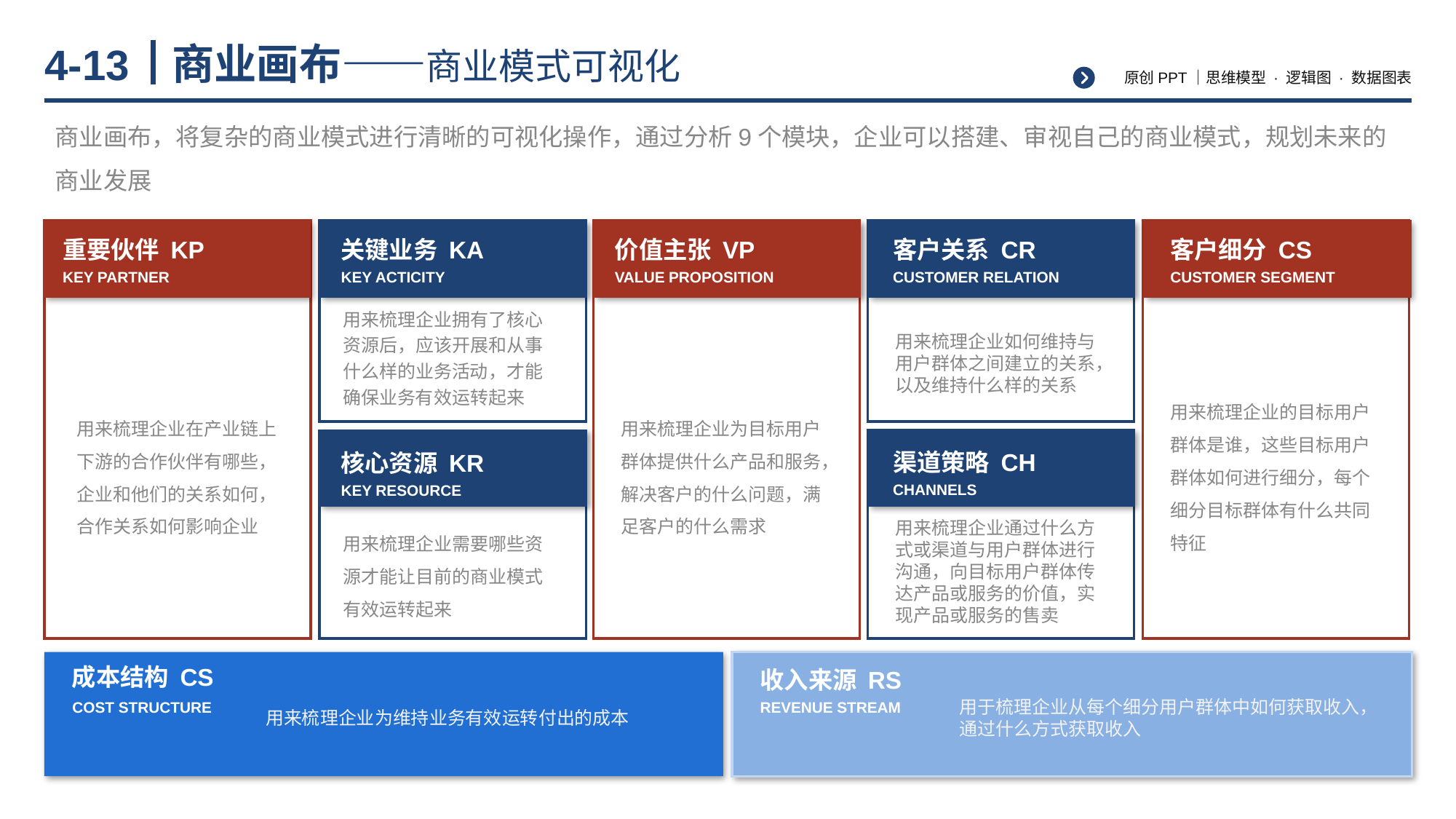

# 商业画布——商业模式可视化
4-13
商业画布，将复杂的商业模式进行清晰的可视化操作，通过分析9个模块，企业可以搭建、审视自己的商业模式，规划未来的商业发展

重要伙伴 KP
关键业务 KA
价值主张 VP
客户关系 CR
客户细分 CS
KEY PARTNER
KEY ACTICITY
VALUE PROPOSITION
CUSTOMER RELATION
CUSTOMER SEGMENT
用来梳理企业拥有了核心资源后，应该开展和从事什么样的业务活动，才能确保业务有效运转起来
用来梳理企业如何维持与用户群体之间建立的关系，以及维持什么样的关系
用来梳理企业在产业链上下游的合作伙伴有哪些，企业和他们的关系如何，合作关系如何影响企业
用来梳理企业为目标用户群体提供什么产品和服务，解决客户的什么问题，满足客户的什么需求
用来梳理企业的目标用户群体是谁，这些目标用户群体如何进行细分，每个细分目标群体有什么共同特征

渠道策略 CH
核心资源 KR
CHANNELS
KEY RESOURCE
用来梳理企业需要哪些资源才能让目前的商业模式有效运转起来
用来梳理企业通过什么方式或渠道与用户群体进行沟通，向目标用户群体传达产品或服务的价值，实现产品或服务的售卖

成本结构 CS
收入来源 RS
用来梳理企业为维持业务有效运转付出的成本
用于梳理企业从每个细分用户群体中如何获取收入，通过什么方式获取收入
COST STRUCTURE
REVENUE STREAM